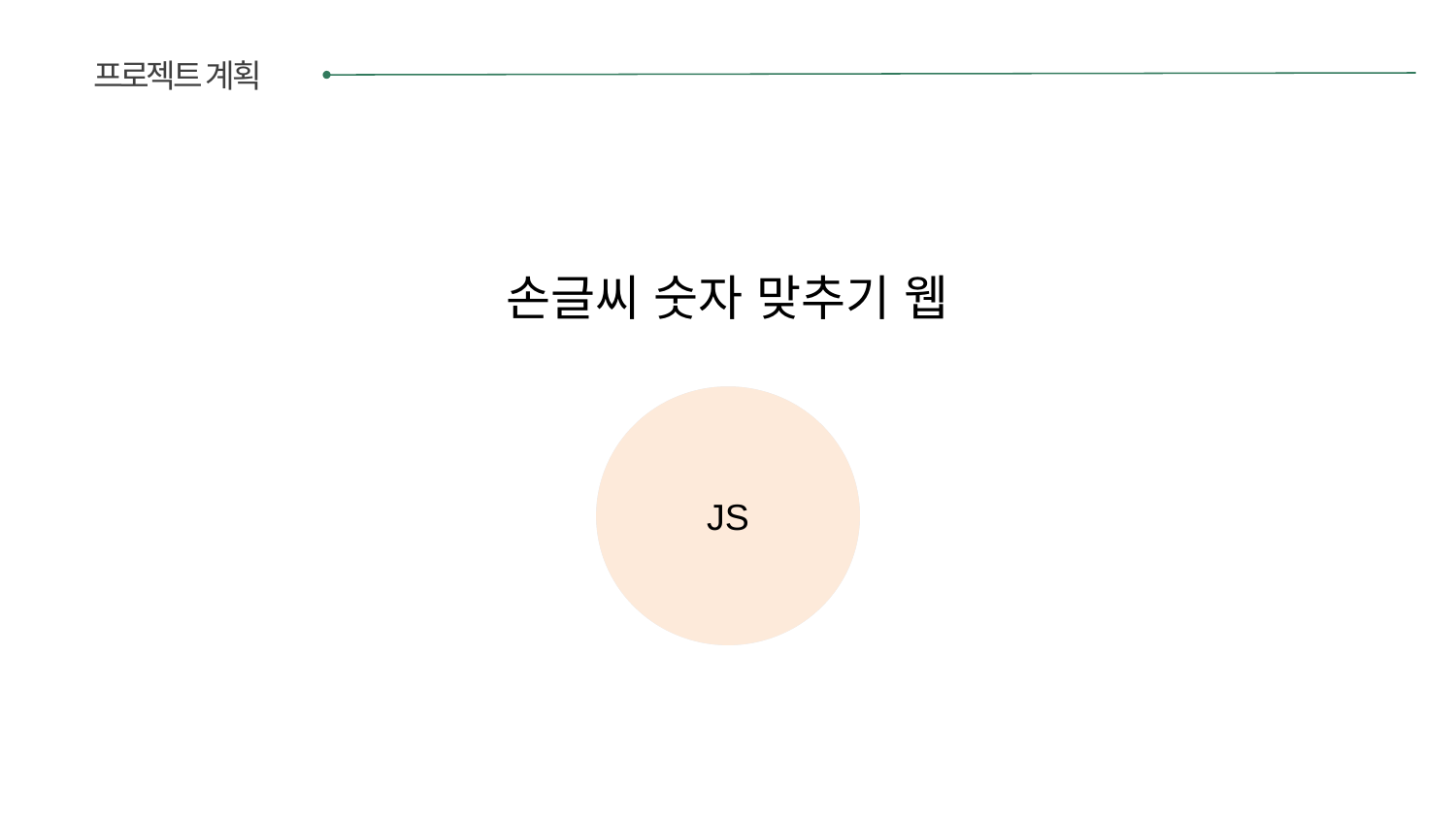

프로젝트 계획
손글씨 숫자 맞추기 웹

Python
JS